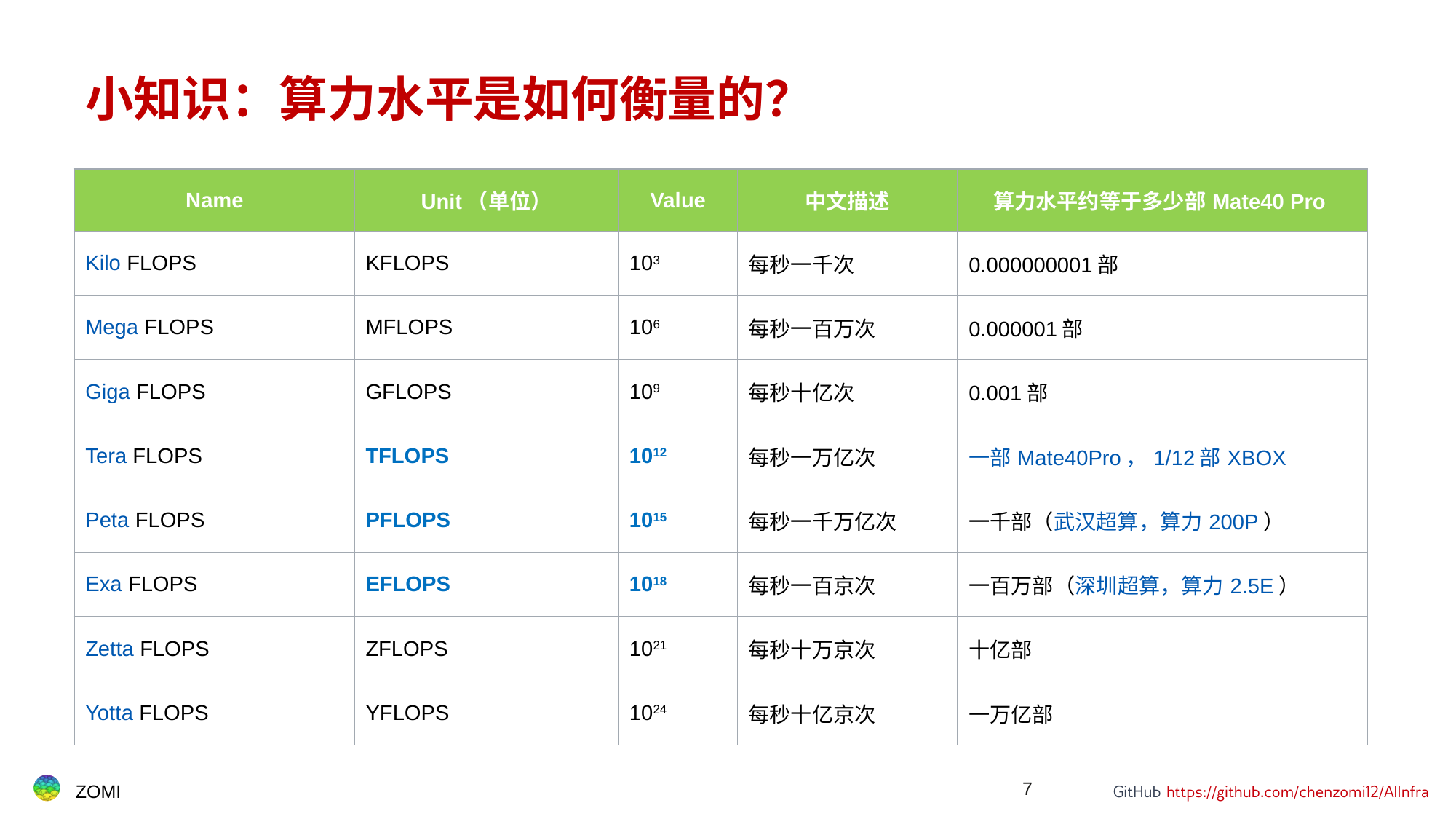

# 小知识：算力水平是如何衡量的？
| Name | Unit（单位） | Value | 中文描述 | 算力水平约等于多少部Mate40 Pro |
| --- | --- | --- | --- | --- |
| Kilo FLOPS | KFLOPS | 103 | 每秒一千次 | 0.000000001部 |
| Mega FLOPS | MFLOPS | 106 | 每秒一百万次 | 0.000001部 |
| Giga FLOPS | GFLOPS | 109 | 每秒十亿次 | 0.001部 |
| Tera FLOPS | TFLOPS | 1012 | 每秒一万亿次 | 一部Mate40Pro，1/12部XBOX |
| Peta FLOPS | PFLOPS | 1015 | 每秒一千万亿次 | 一千部（武汉超算，算力200P） |
| Exa FLOPS | EFLOPS | 1018 | 每秒一百京次 | 一百万部（深圳超算，算力2.5E） |
| Zetta FLOPS | ZFLOPS | 1021 | 每秒十万京次 | 十亿部 |
| Yotta FLOPS | YFLOPS | 1024 | 每秒十亿京次 | 一万亿部 |